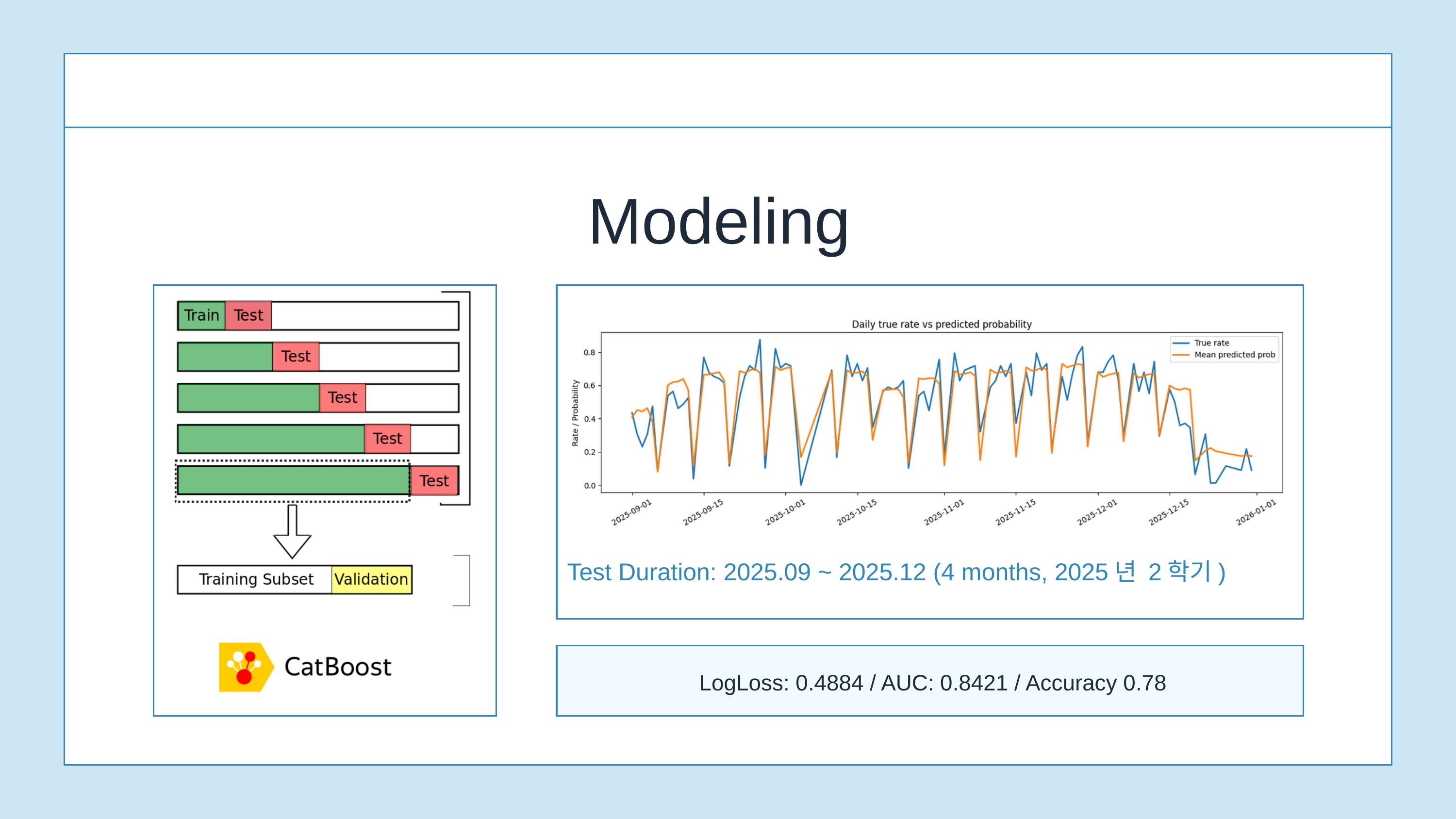

Modeling

Test Duration: 2025.09 ~ 2025.12 (4 months, 2025년 2학기)

LogLoss: 0.4884 / AUC: 0.8421 / Accuracy 0.78